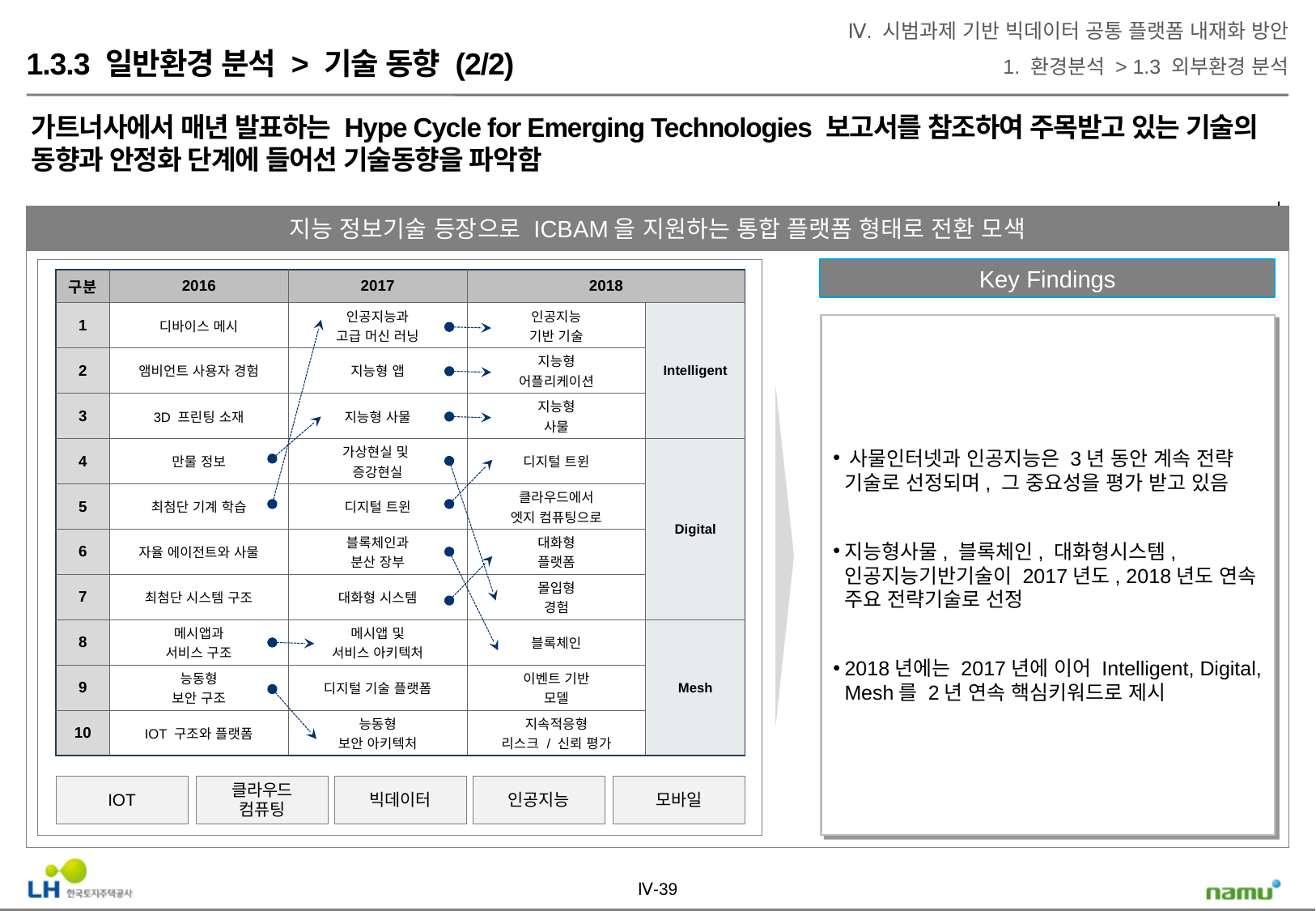

Ⅳ. 시범과제 기반 빅데이터 공통 플랫폼 내재화 방안
1. 환경분석 > 1.3 외부환경 분석
1.3.3 일반환경 분석 > 기술 동향 (2/2)
가트너사에서 매년 발표하는 Hype Cycle for Emerging Technologies 보고서를 참조하여 주목받고 있는 기술의 동향과 안정화 단계에 들어선 기술동향을 파악함
지능 정보기술 등장으로 ICBAM을 지원하는 통합 플랫폼 형태로 전환 모색

Key Findings
| 구분 | 2016 | 2017 | 2018 |  |
| --- | --- | --- | --- | --- |
| 1 | 디바이스 메시 | 인공지능과 고급 머신 러닝 | 인공지능 기반 기술 | Intelligent |
| 2 | 앰비언트 사용자 경험 | 지능형 앱 | 지능형 어플리케이션 |  |
| 3 | 3D 프린팅 소재 | 지능형 사물 | 지능형 사물 |  |
| 4 | 만물 정보 | 가상현실 및 증강현실 | 디지털 트윈 | Digital |
| 5 | 최첨단 기계 학습 | 디지털 트윈 | 클라우드에서 엣지 컴퓨팅으로 |  |
| 6 | 자율 에이전트와 사물 | 블록체인과 분산 장부 | 대화형 플랫폼 |  |
| 7 | 최첨단 시스템 구조 | 대화형 시스템 | 몰입형 경험 |  |
| 8 | 메시앱과 서비스 구조 | 메시앱 및 서비스 아키텍처 | 블록체인 | Mesh |
| 9 | 능동형 보안 구조 | 디지털 기술 플랫폼 | 이벤트 기반 모델 |  |
| 10 | IOT 구조와 플랫폼 | 능동형 보안 아키텍처 | 지속적응형 리스크 / 신뢰 평가 |  |
​사물인터넷과 인공지능은 3년 동안 계속 전략 기술로 선정되며, 그 중요성을 평가 받고 있음

지능형사물, 블록체인, 대화형시스템, 인공지능기반기술이 2017년도, 2018년도 연속 주요 전략기술로 선정

2018년에는 2017년에 이어 Intelligent, Digital, Mesh를 2년 연속 핵심키워드로 제시

IOT
인공지능
클라우드
컴퓨팅
빅데이터
모바일